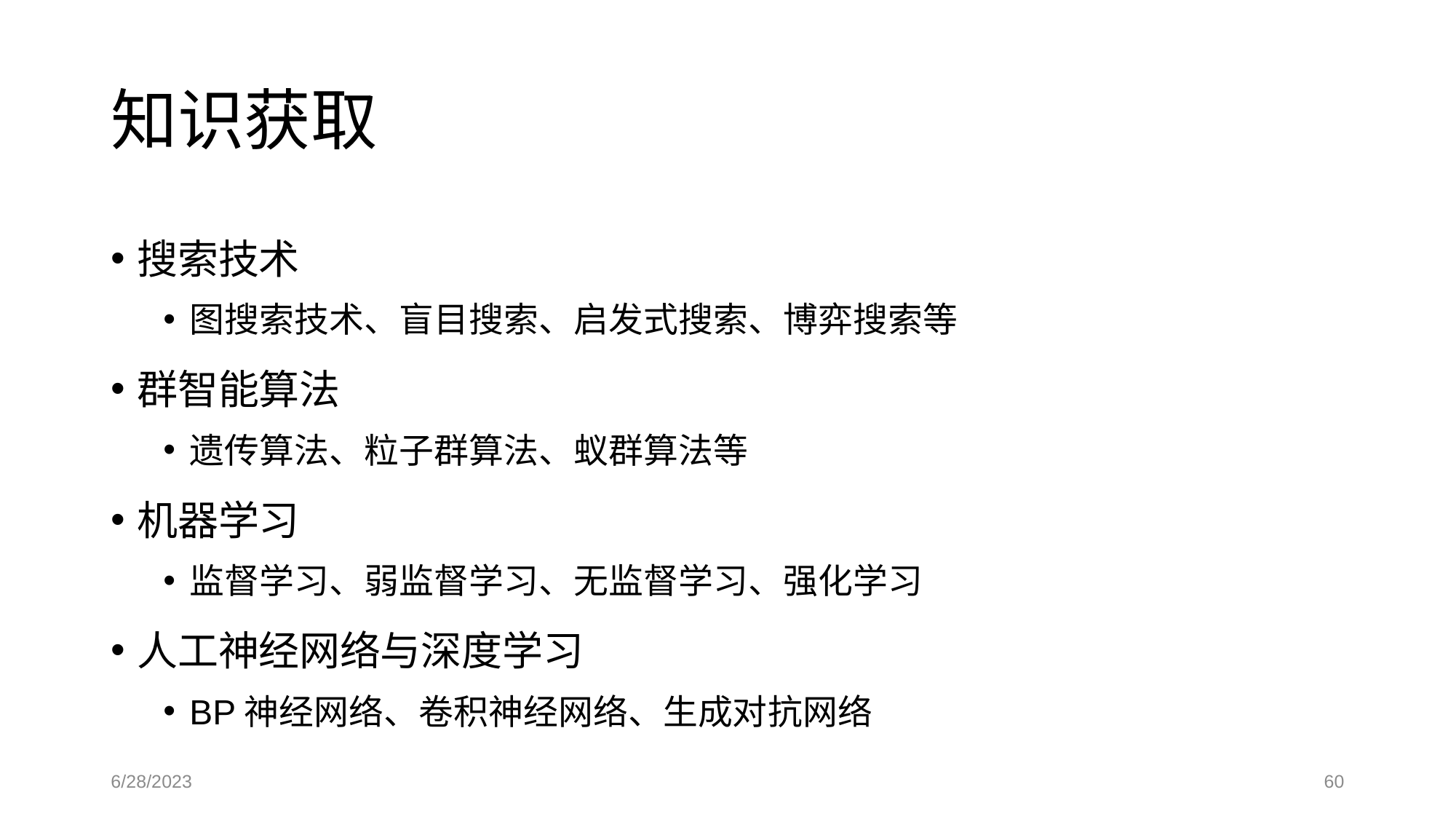

# 知识获取
搜索技术
图搜索技术、盲目搜索、启发式搜索、博弈搜索等
群智能算法
遗传算法、粒子群算法、蚁群算法等
机器学习
监督学习、弱监督学习、无监督学习、强化学习
人工神经网络与深度学习
BP神经网络、卷积神经网络、生成对抗网络
6/28/2023
60